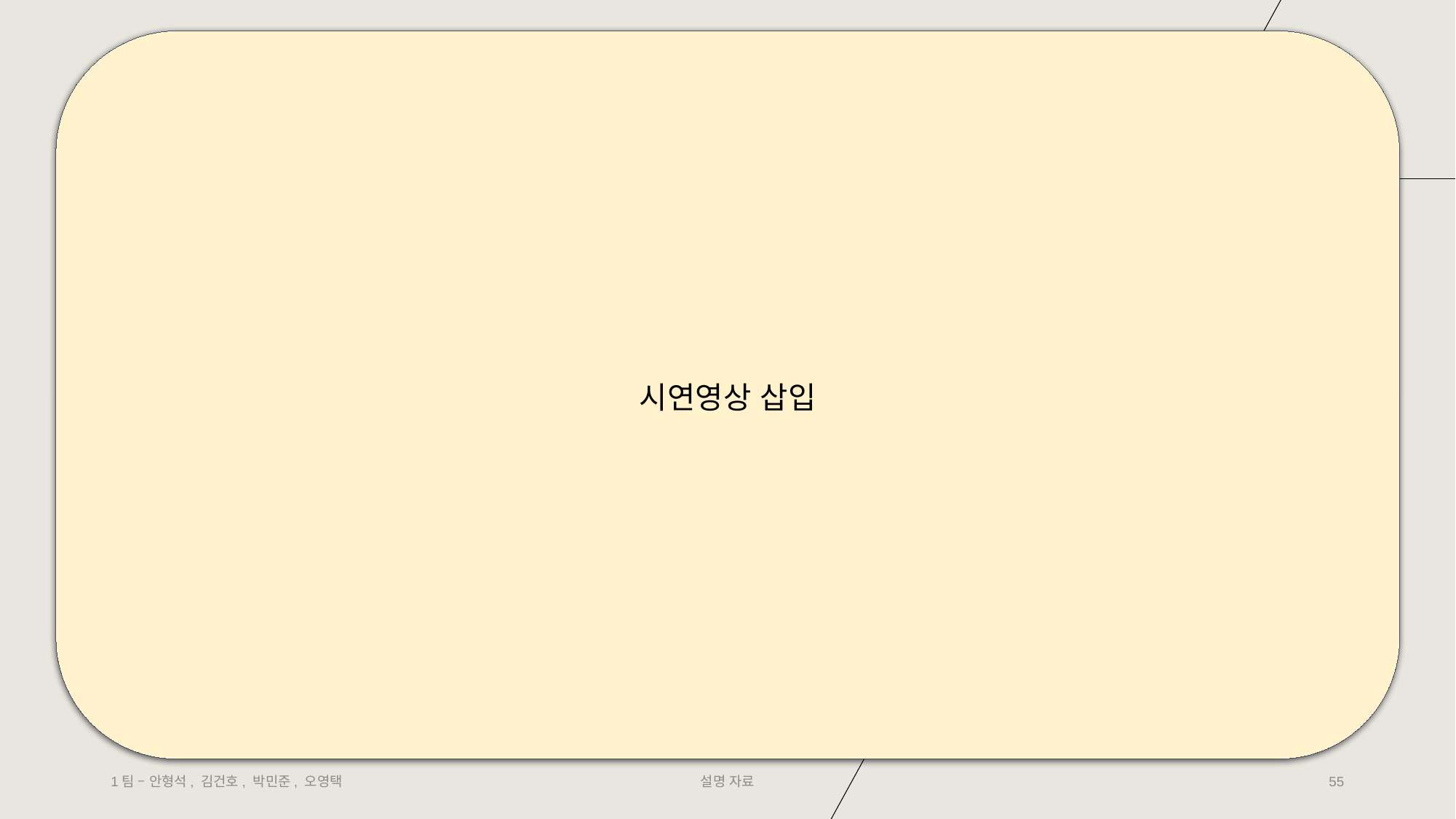

시연영상 삽입
1팀 – 안형석, 김건호, 박민준, 오영택
설명 자료
55